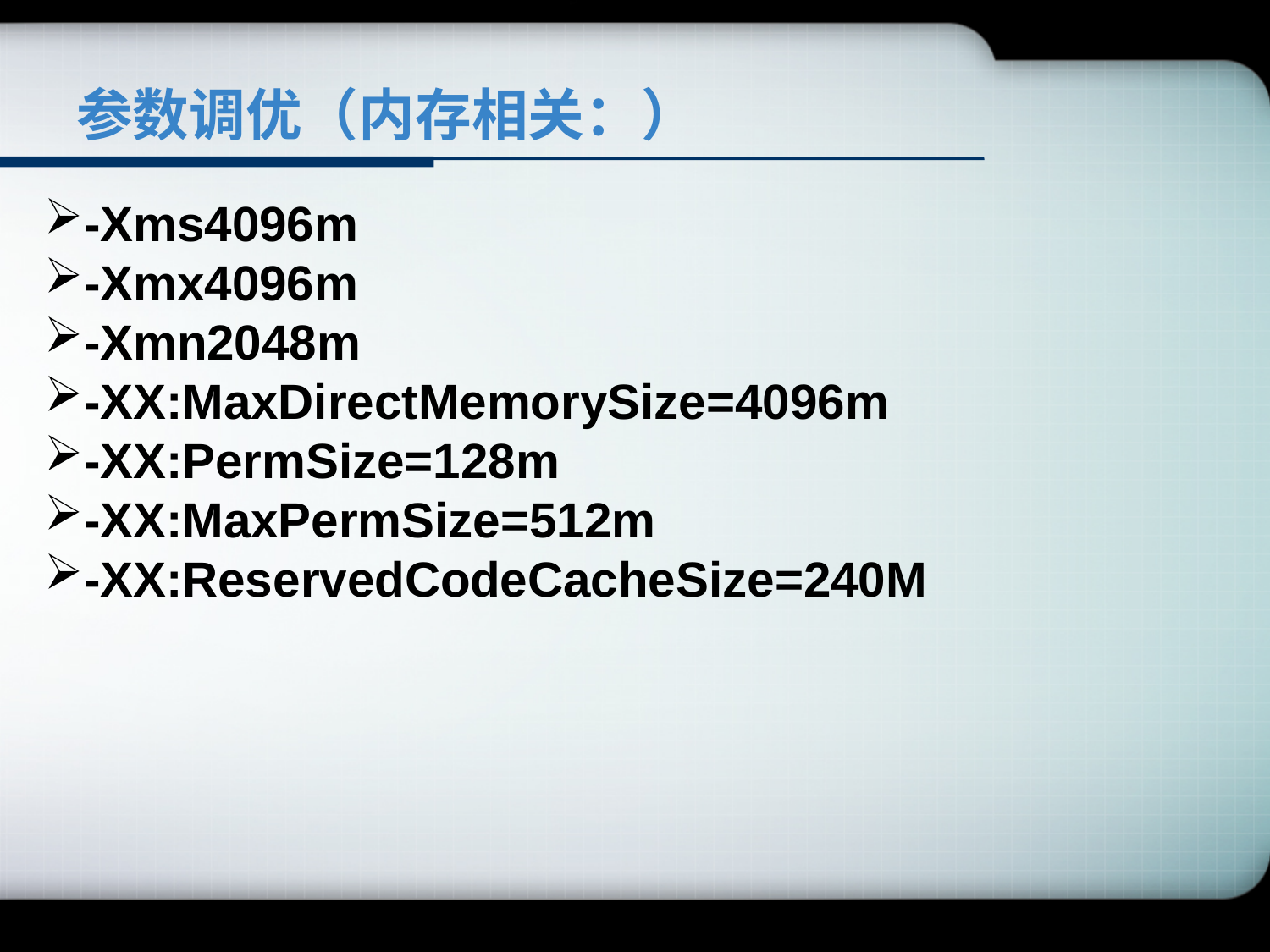

# 参数调优（内存相关：）
-Xms4096m
-Xmx4096m
-Xmn2048m
-XX:MaxDirectMemorySize=4096m
-XX:PermSize=128m
-XX:MaxPermSize=512m
-XX:ReservedCodeCacheSize=240M